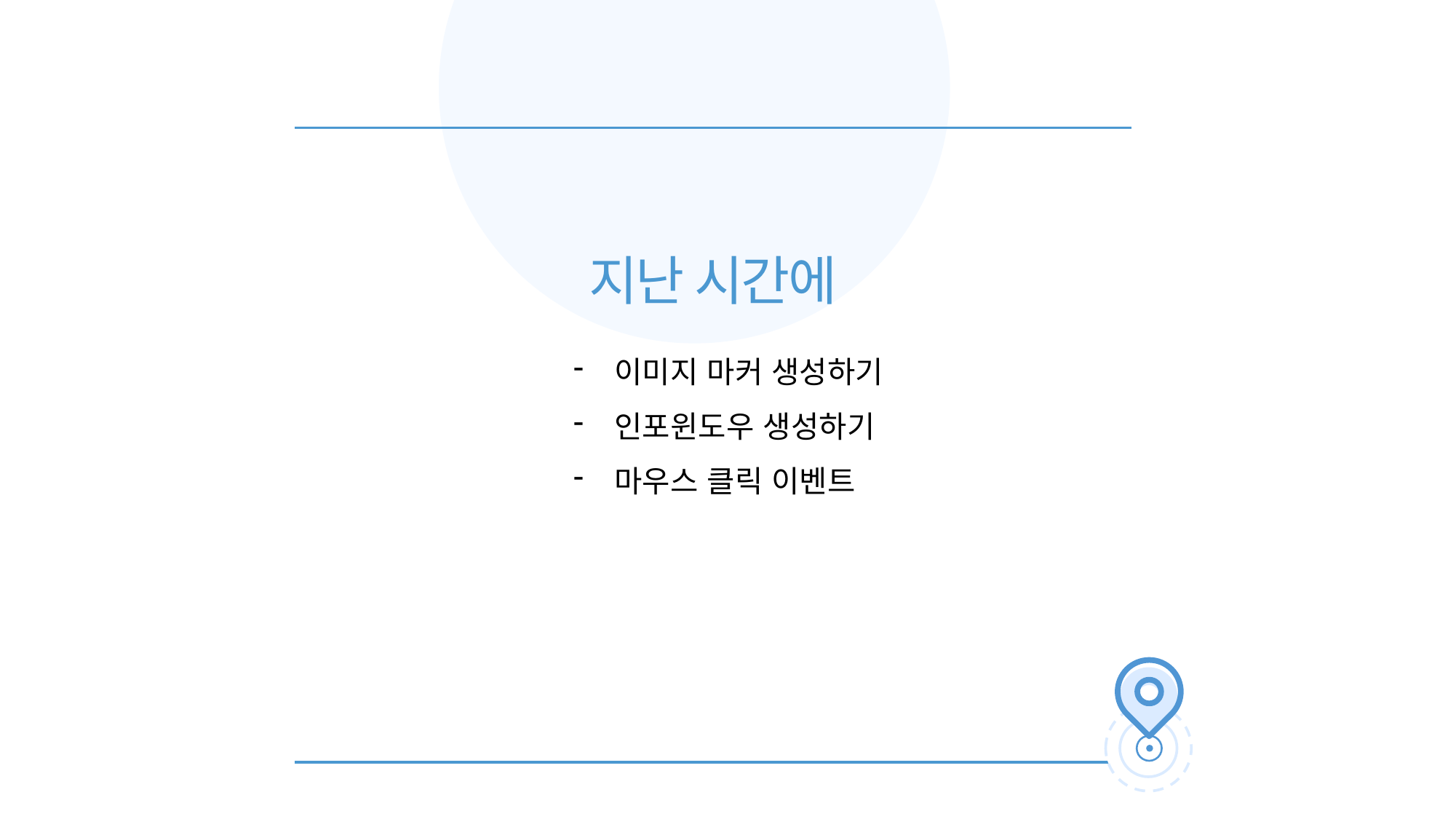

지난 시간에
이미지 마커 생성하기
인포윈도우 생성하기
마우스 클릭 이벤트